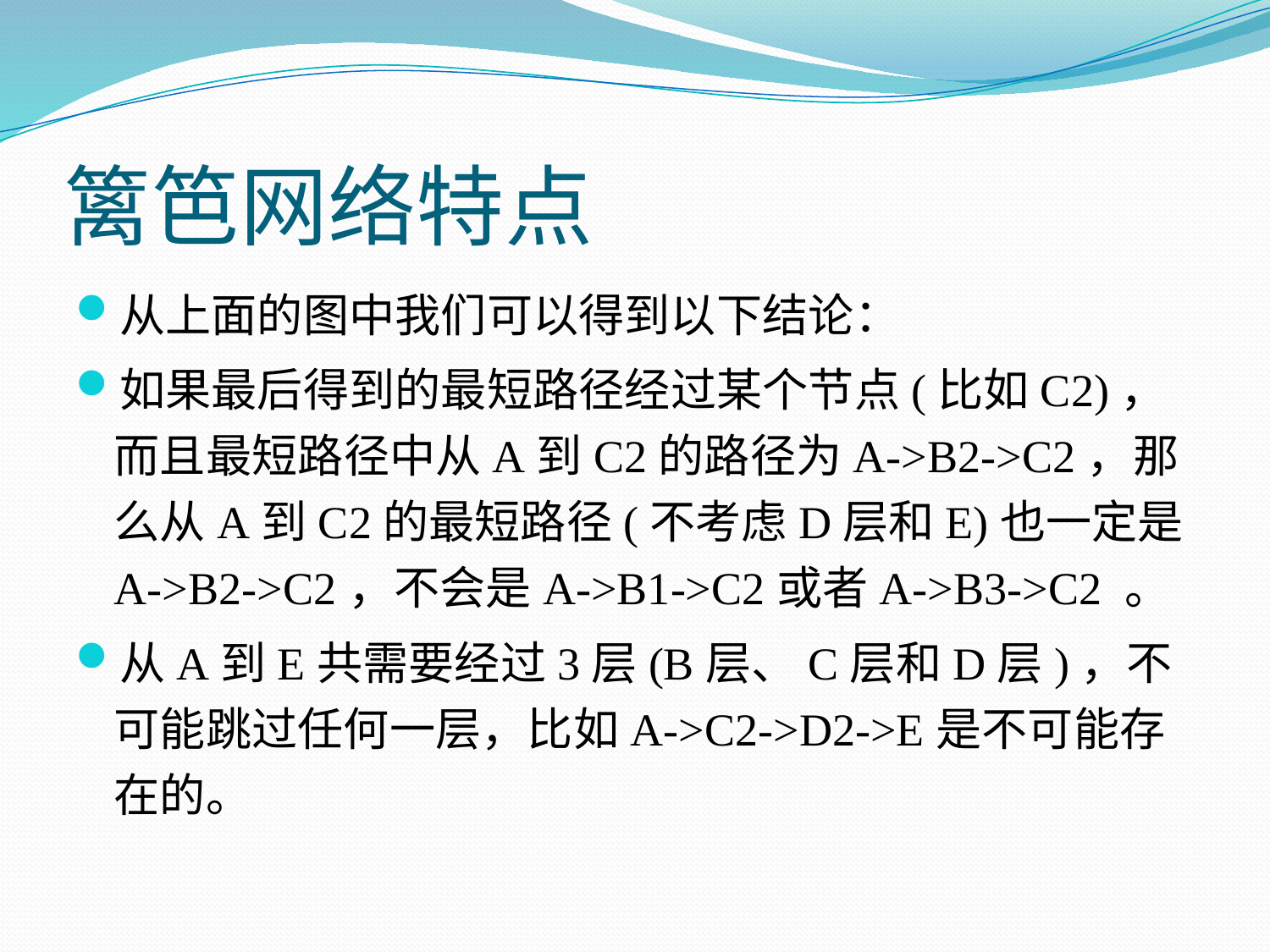

# 篱笆网络特点
从上面的图中我们可以得到以下结论：
如果最后得到的最短路径经过某个节点(比如C2)，而且最短路径中从A到C2的路径为A->B2->C2，那么从A到C2的最短路径(不考虑D层和E)也一定是A->B2->C2，不会是A->B1->C2或者A->B3->C2 。
从A到E共需要经过3层(B层、C层和D层)，不可能跳过任何一层，比如A->C2->D2->E是不可能存在的。